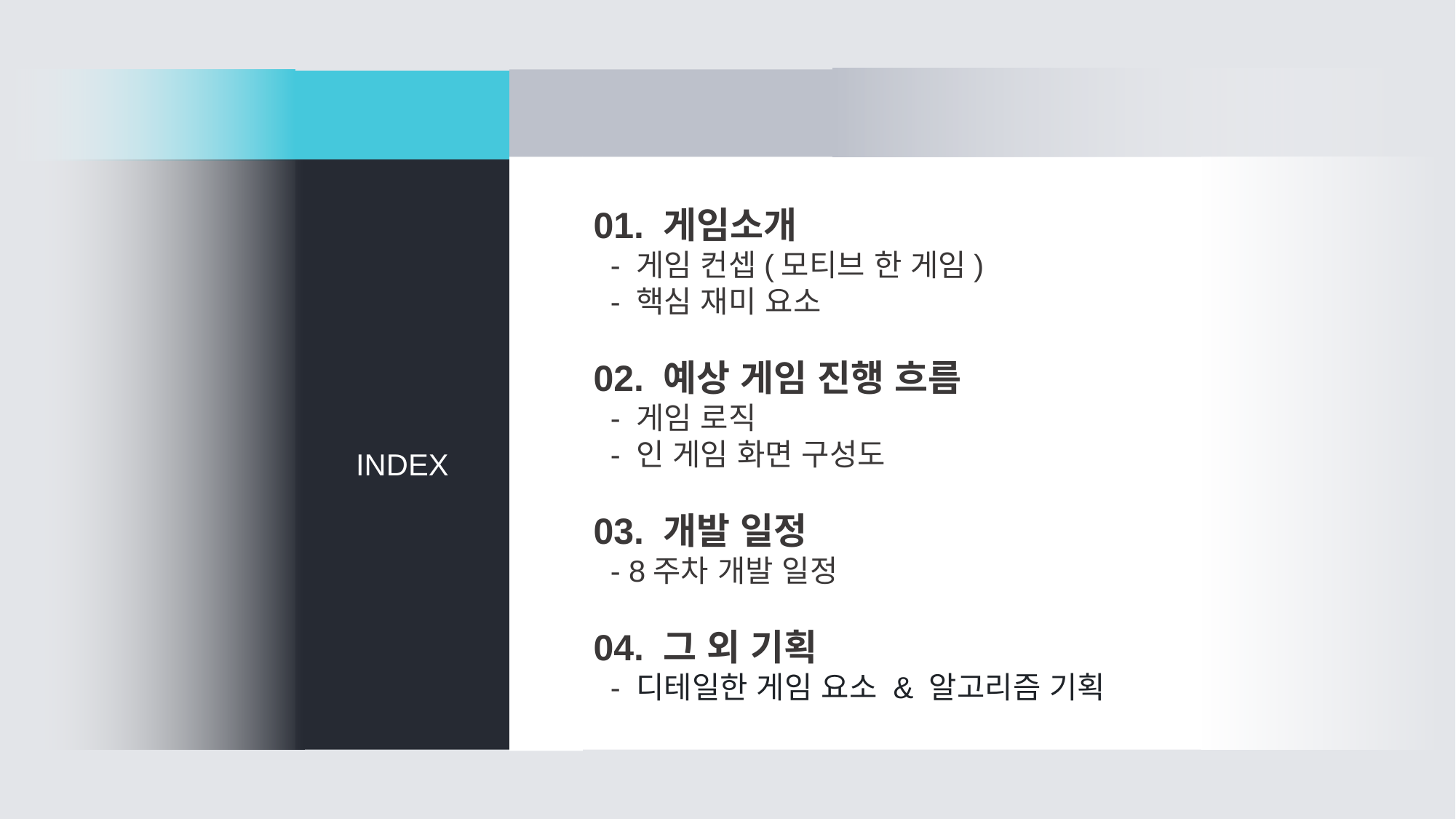

01. 게임소개
  - 게임 컨셉(모티브 한 게임)
  - 핵심 재미 요소

02. 예상 게임 진행 흐름
  - 게임 로직
  - 인 게임 화면 구성도

03. 개발 일정
  - 8주차 개발 일정

04. 그 외 기획
  - 디테일한 게임 요소 & 알고리즘 기획

INDEX